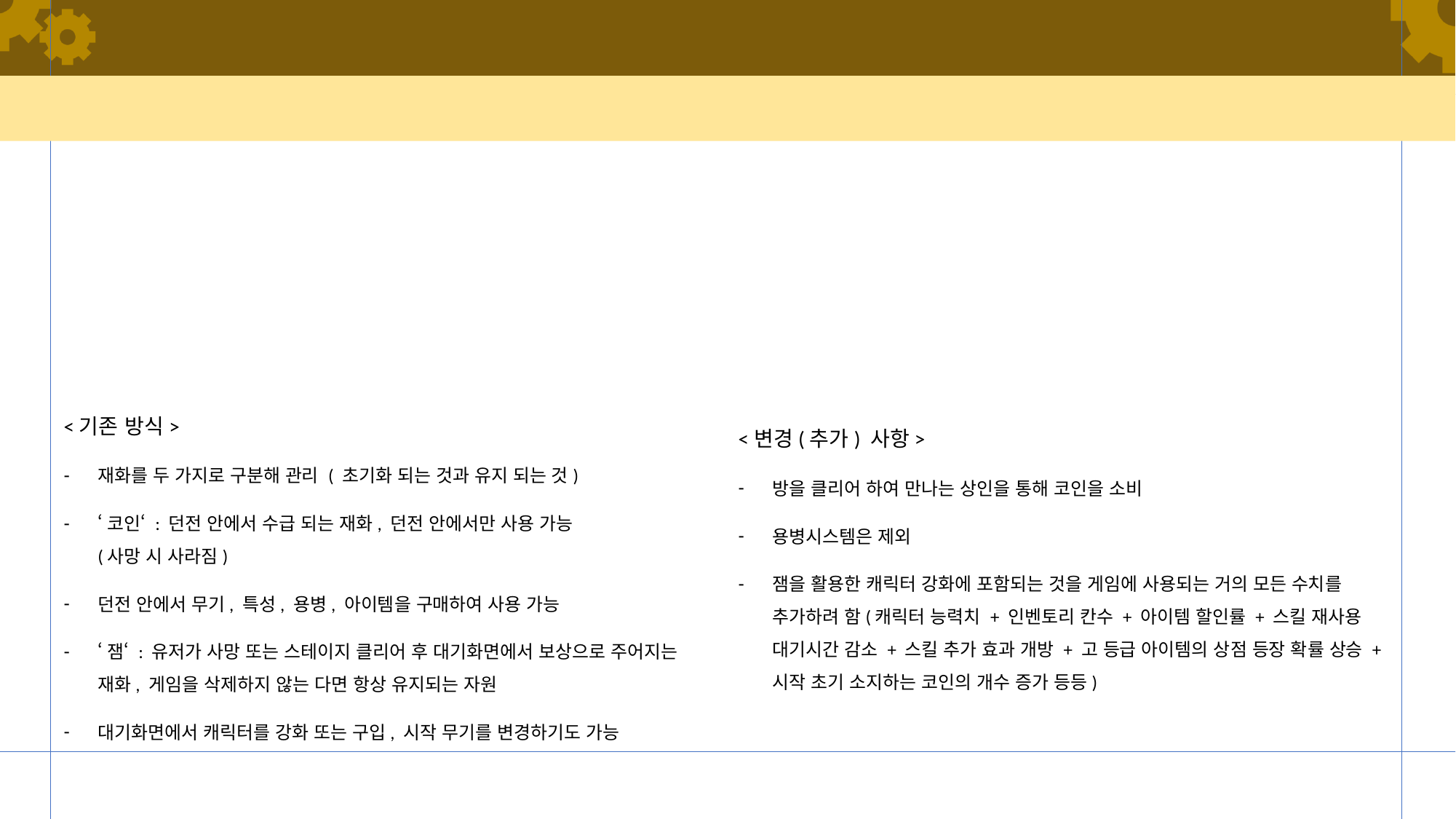

#

<기존 방식>
재화를 두 가지로 구분해 관리 ( 초기화 되는 것과 유지 되는 것)
‘코인‘ : 던전 안에서 수급 되는 재화, 던전 안에서만 사용 가능
(사망 시 사라짐)
던전 안에서 무기, 특성, 용병, 아이템을 구매하여 사용 가능
‘잼‘ : 유저가 사망 또는 스테이지 클리어 후 대기화면에서 보상으로 주어지는 재화, 게임을 삭제하지 않는 다면 항상 유지되는 자원
대기화면에서 캐릭터를 강화 또는 구입, 시작 무기를 변경하기도 가능
<변경(추가) 사항>
방을 클리어 하여 만나는 상인을 통해 코인을 소비
용병시스템은 제외
잼을 활용한 캐릭터 강화에 포함되는 것을 게임에 사용되는 거의 모든 수치를 추가하려 함(캐릭터 능력치 + 인벤토리 칸수 + 아이템 할인률 + 스킬 재사용 대기시간 감소 + 스킬 추가 효과 개방 + 고 등급 아이템의 상점 등장 확률 상승 + 시작 초기 소지하는 코인의 개수 증가 등등)